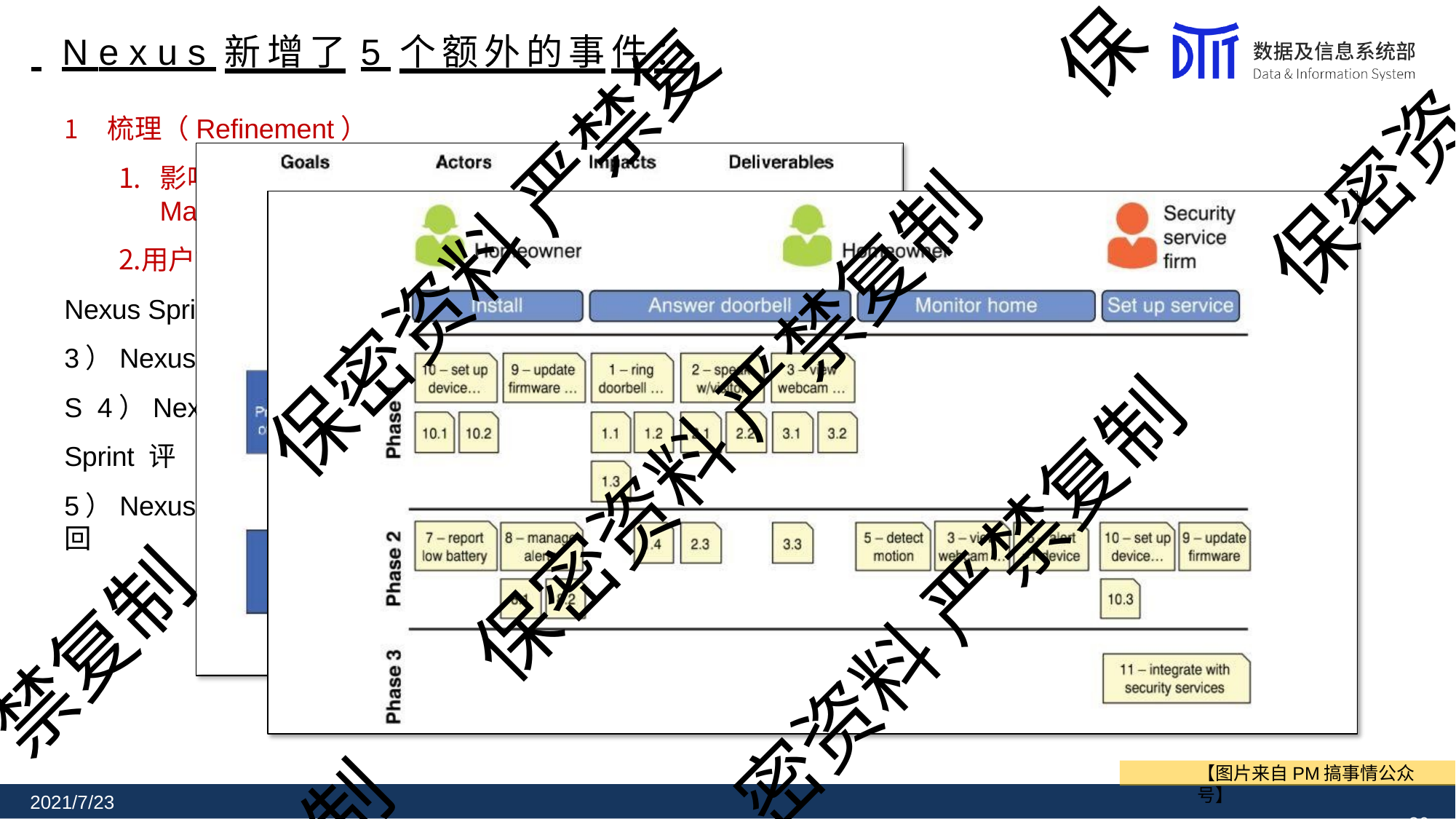

保
# N e x u s 新增了5 个额外的事件：
梳理（Refinement）
影响地图（Impact Mapping）
用户故 2）Nexus Sprint 计 3）Nexus 每 日 S  4）Nexus Sprint 评
5）Nexus Sprint 回

保密资

保密资料 严禁复
事地图（User Story Mapping）
划（Nexus Sprint Planning）  crum站会
审
顾
保密资料 严禁复制
密资料 严禁复制
禁复制
制
【图片来自PM搞事情公众号】
36

2021/7/23